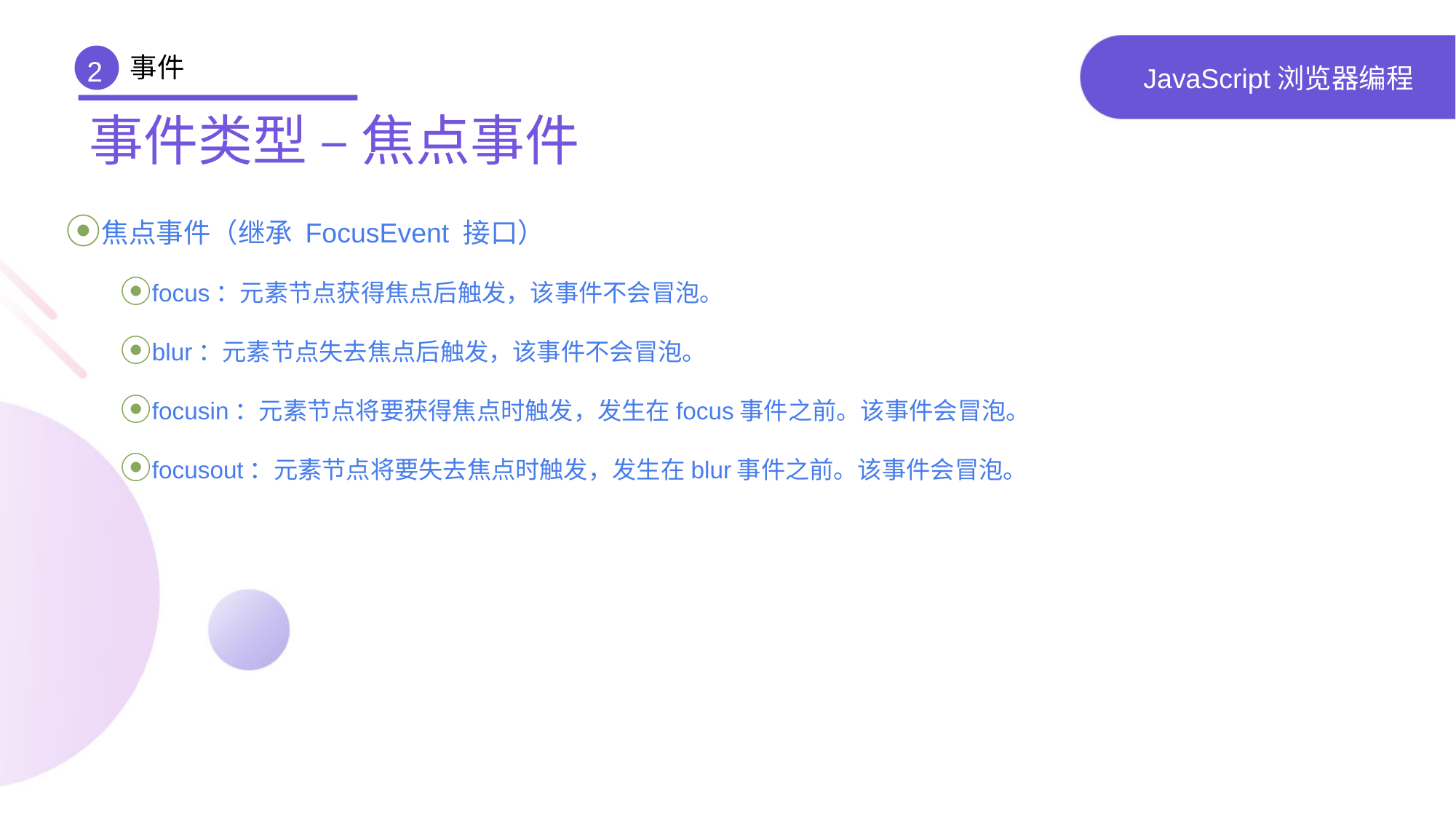

事件
2
# JavaScript浏览器编程
事件类型 – 焦点事件
焦点事件（继承 FocusEvent 接口）
focus：元素节点获得焦点后触发，该事件不会冒泡。
blur：元素节点失去焦点后触发，该事件不会冒泡。
focusin：元素节点将要获得焦点时触发，发生在focus事件之前。该事件会冒泡。
focusout：元素节点将要失去焦点时触发，发生在blur事件之前。该事件会冒泡。